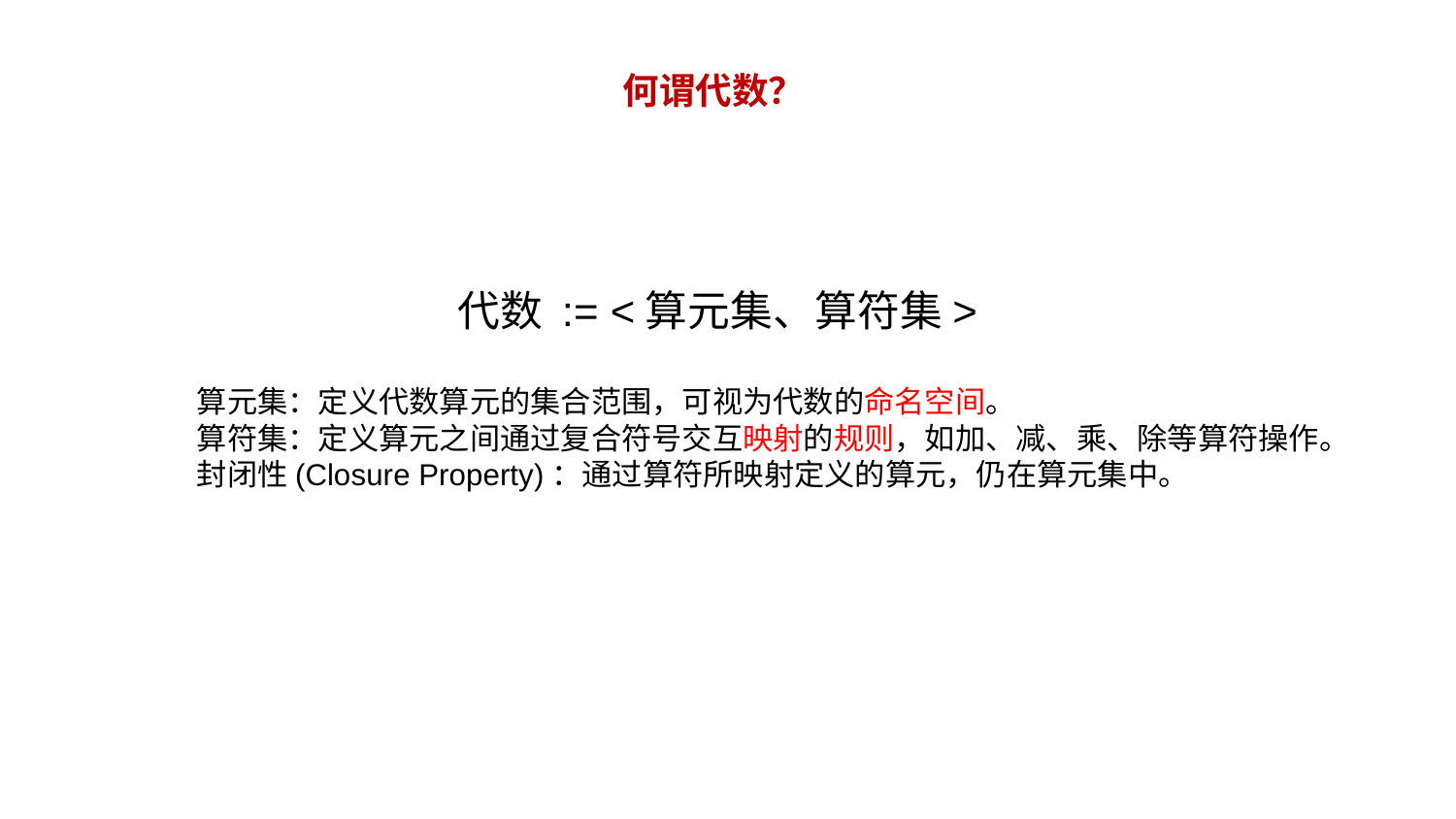

# 何谓代数？
代数 := <算元集、算符集>
算元集：定义代数算元的集合范围，可视为代数的命名空间。
算符集：定义算元之间通过复合符号交互映射的规则，如加、减、乘、除等算符操作。
封闭性(Closure Property)：通过算符所映射定义的算元，仍在算元集中。